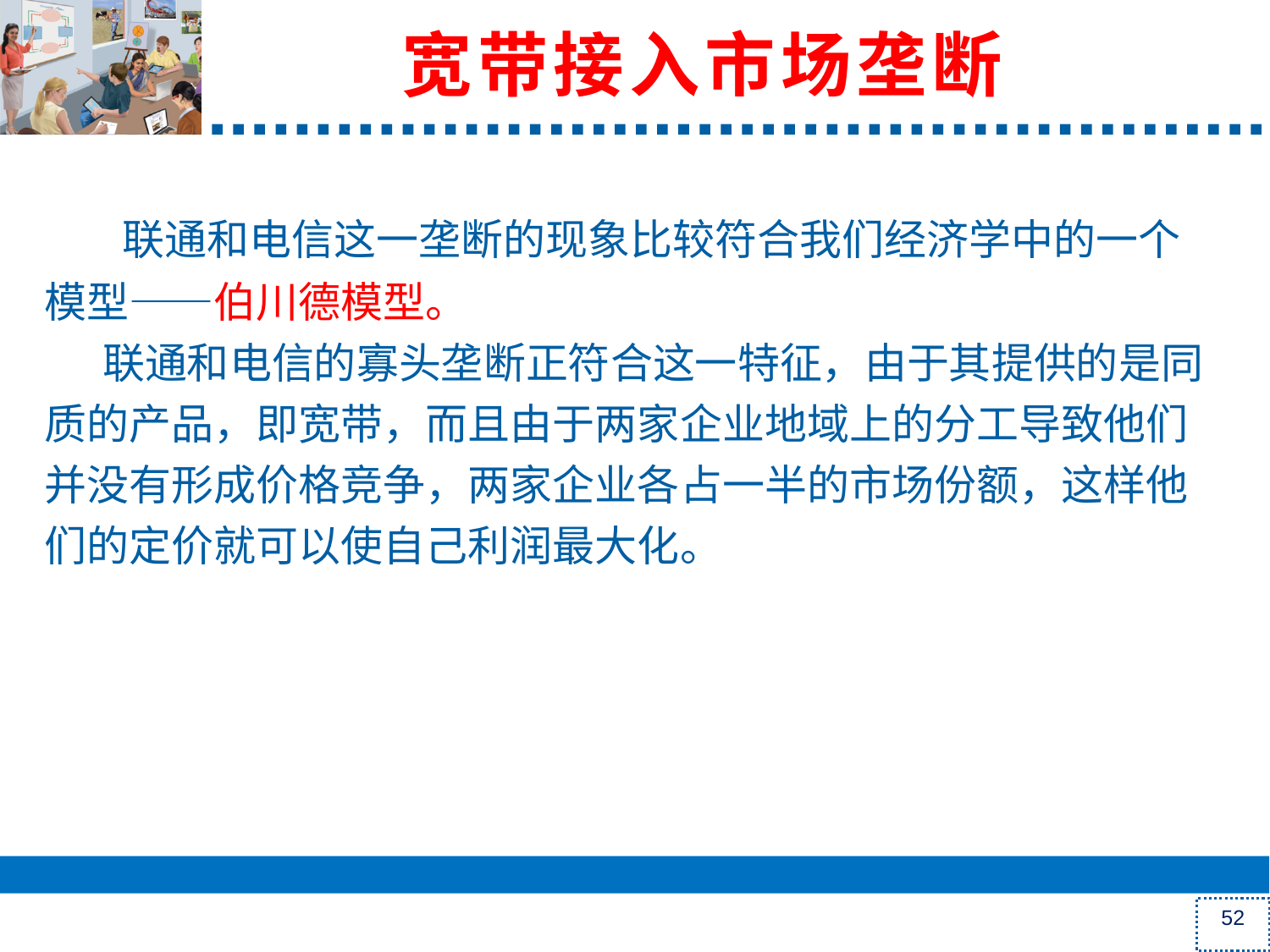

# 宽带接入市场垄断

      联通和电信这一垄断的现象比较符合我们经济学中的一个模型——伯川德模型。
     联通和电信的寡头垄断正符合这一特征，由于其提供的是同质的产品，即宽带，而且由于两家企业地域上的分工导致他们并没有形成价格竞争，两家企业各占一半的市场份额，这样他们的定价就可以使自己利润最大化。

52